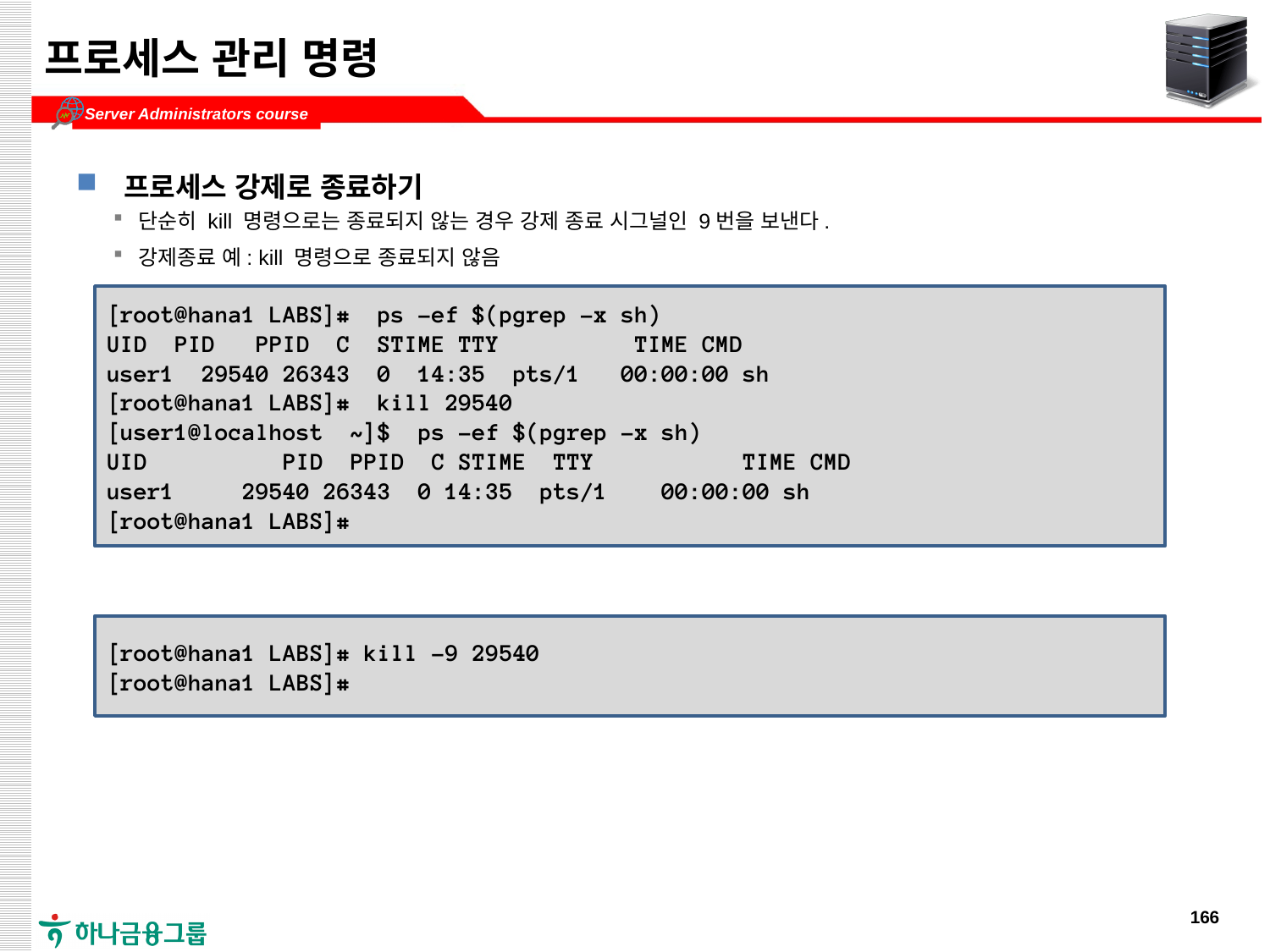

# 프로세스 관리 명령
프로세스 강제로 종료하기
단순히 kill 명령으로는 종료되지 않는 경우 강제 종료 시그널인 9번을 보낸다.
강제종료 예: kill 명령으로 종료되지 않음

강제 종료 시그널인 9번을 보내 강제로 종료
[root@hana1 LABS]#  ps -ef $(pgrep -x sh)
UID  PID   PPID  C  STIME TTY          TIME CMD
user1  29540 26343  0  14:35  pts/1   00:00:00 sh
[root@hana1 LABS]#  kill 29540
[user1@localhost  ~]$  ps -ef $(pgrep -x sh)
UID          PID  PPID  C STIME  TTY           TIME CMD
user1     29540 26343  0 14:35  pts/1    00:00:00 sh
[root@hana1 LABS]#
[root@hana1 LABS]# kill -9 29540
[root@hana1 LABS]#